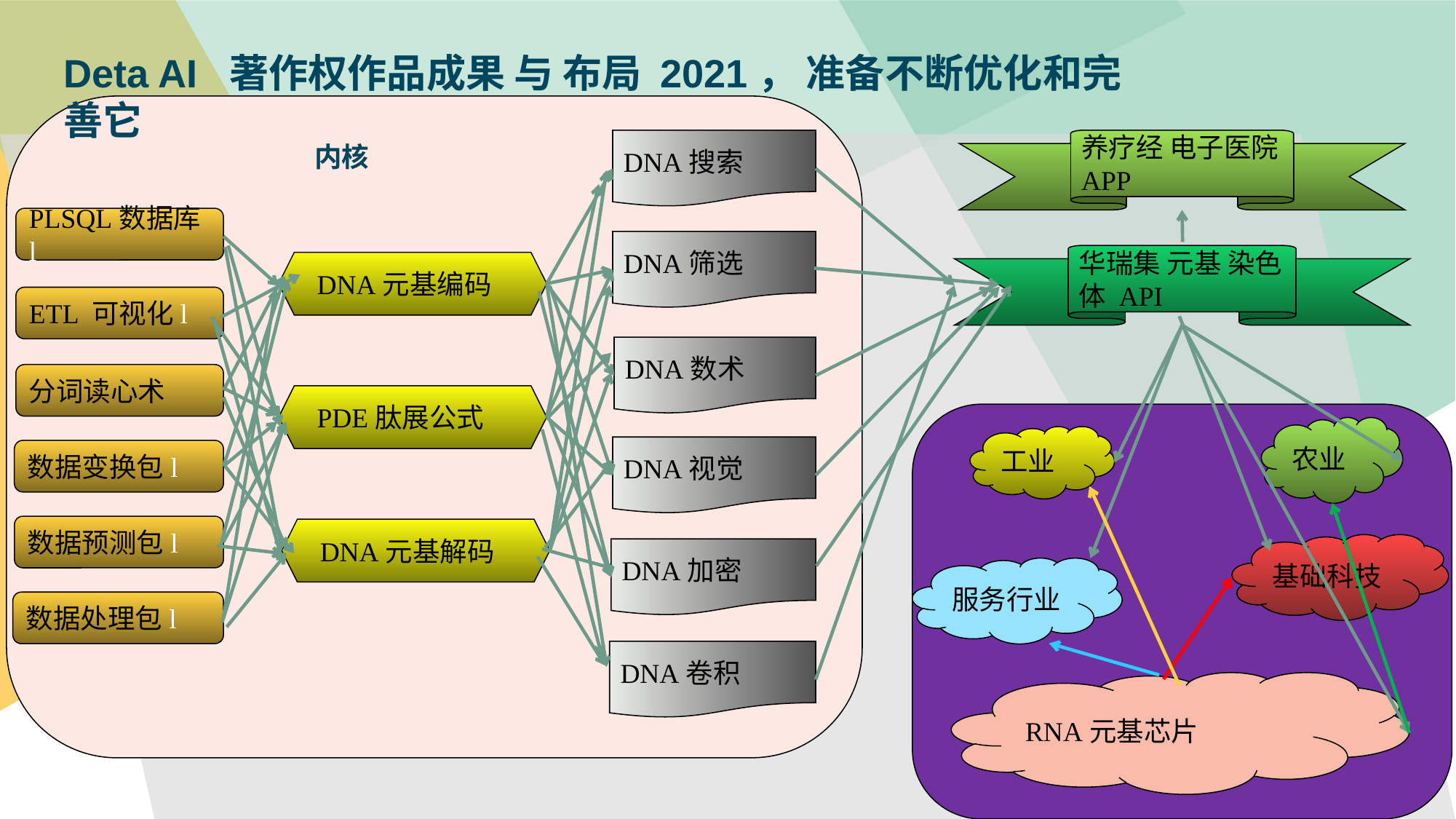

Deta AI  著作权作品成果 与 布局 2021， 准备不断优化和完善它

DNA搜索
养疗经 电子医院 APP
内核
PLSQL数据库l
DNA筛选
华瑞集 元基 染色体 API
DNA元基编码
ETL 可视化l
DNA数术
分词读心术
PDE肽展公式

农业
工业
DNA视觉
数据变换包l
数据预测包l
DNA元基解码
基础科技
DNA加密
服务行业
数据处理包l
DNA卷积
RNA元基芯片